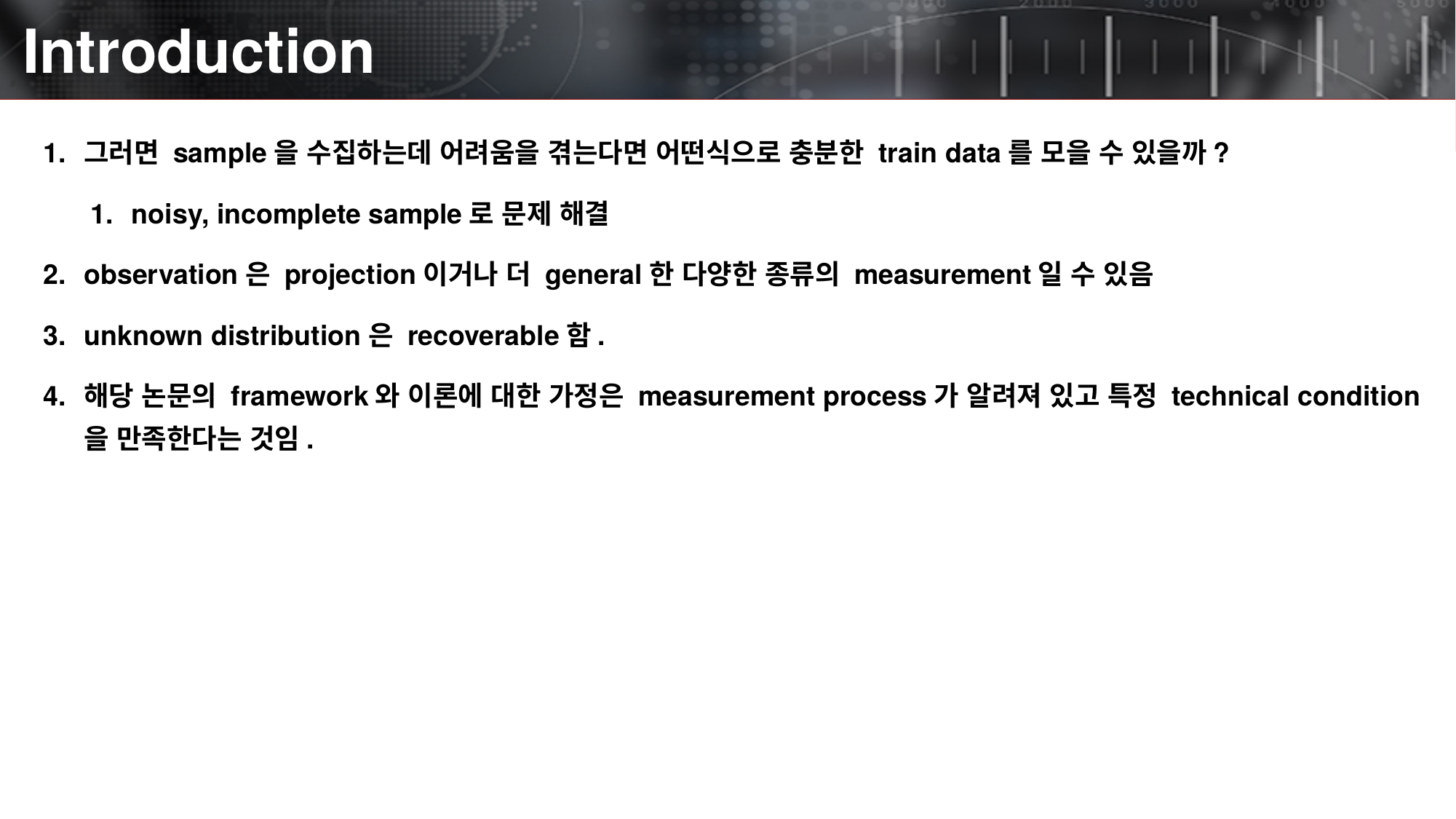

# Introduction
그러면 sample을 수집하는데 어려움을 겪는다면 어떤식으로 충분한 train data를 모을 수 있을까?
noisy, incomplete sample로 문제 해결
observation은 projection이거나 더 general한 다양한 종류의 measurement일 수 있음
unknown distribution은 recoverable함.
해당 논문의 framework와 이론에 대한 가정은 measurement process가 알려져 있고 특정 technical condition을 만족한다는 것임.